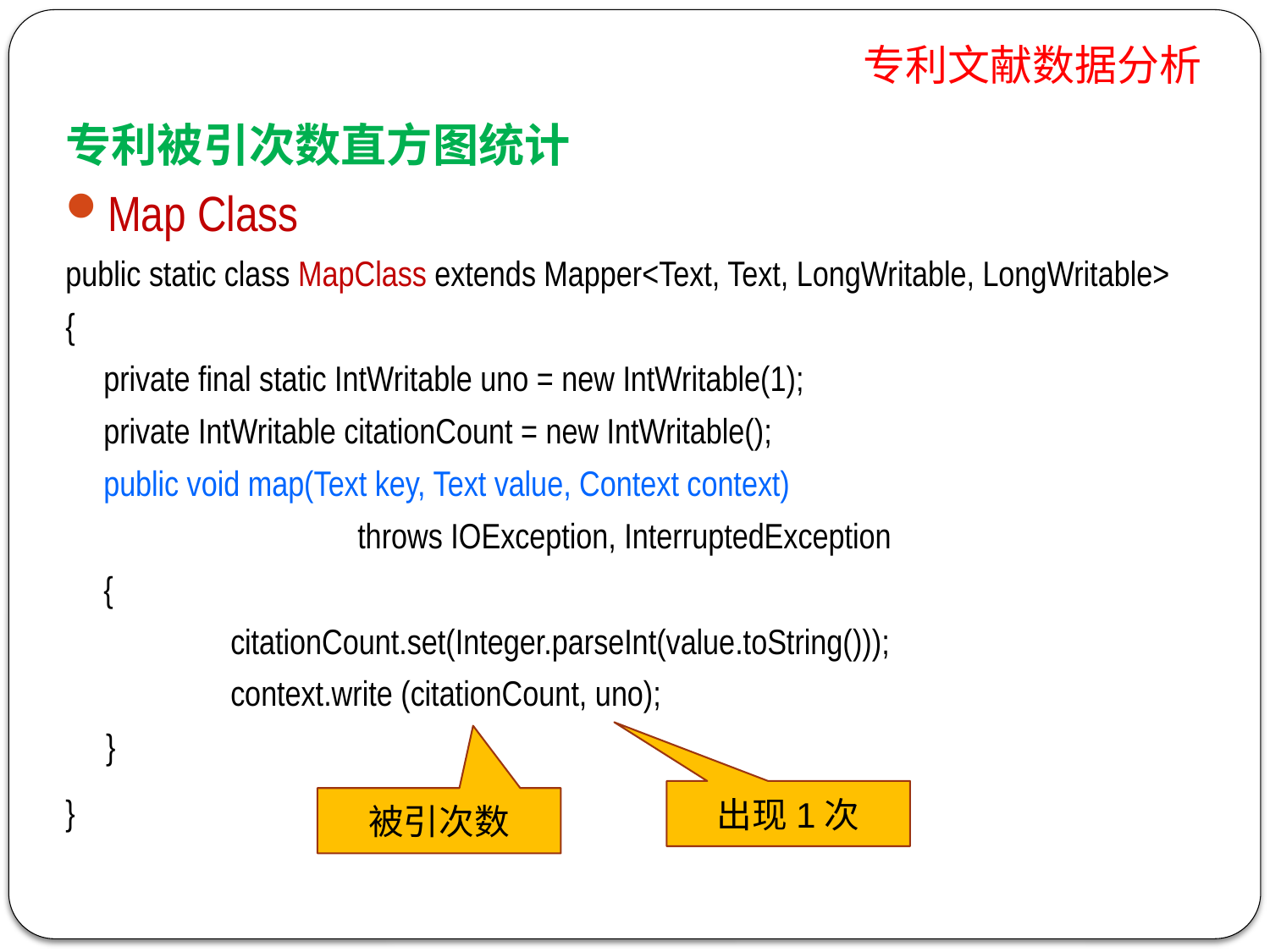

# 专利文献数据分析
专利被引次数直方图统计
Map Class
public static class MapClass extends Mapper<Text, Text, LongWritable, LongWritable>
{
	private final static IntWritable uno = new IntWritable(1);
	private IntWritable citationCount = new IntWritable();
	public void map(Text key, Text value, Context context)
			throws IOException, InterruptedException
	{
		citationCount.set(Integer.parseInt(value.toString()));
		context.write (citationCount, uno);
     }
}
出现1次
被引次数